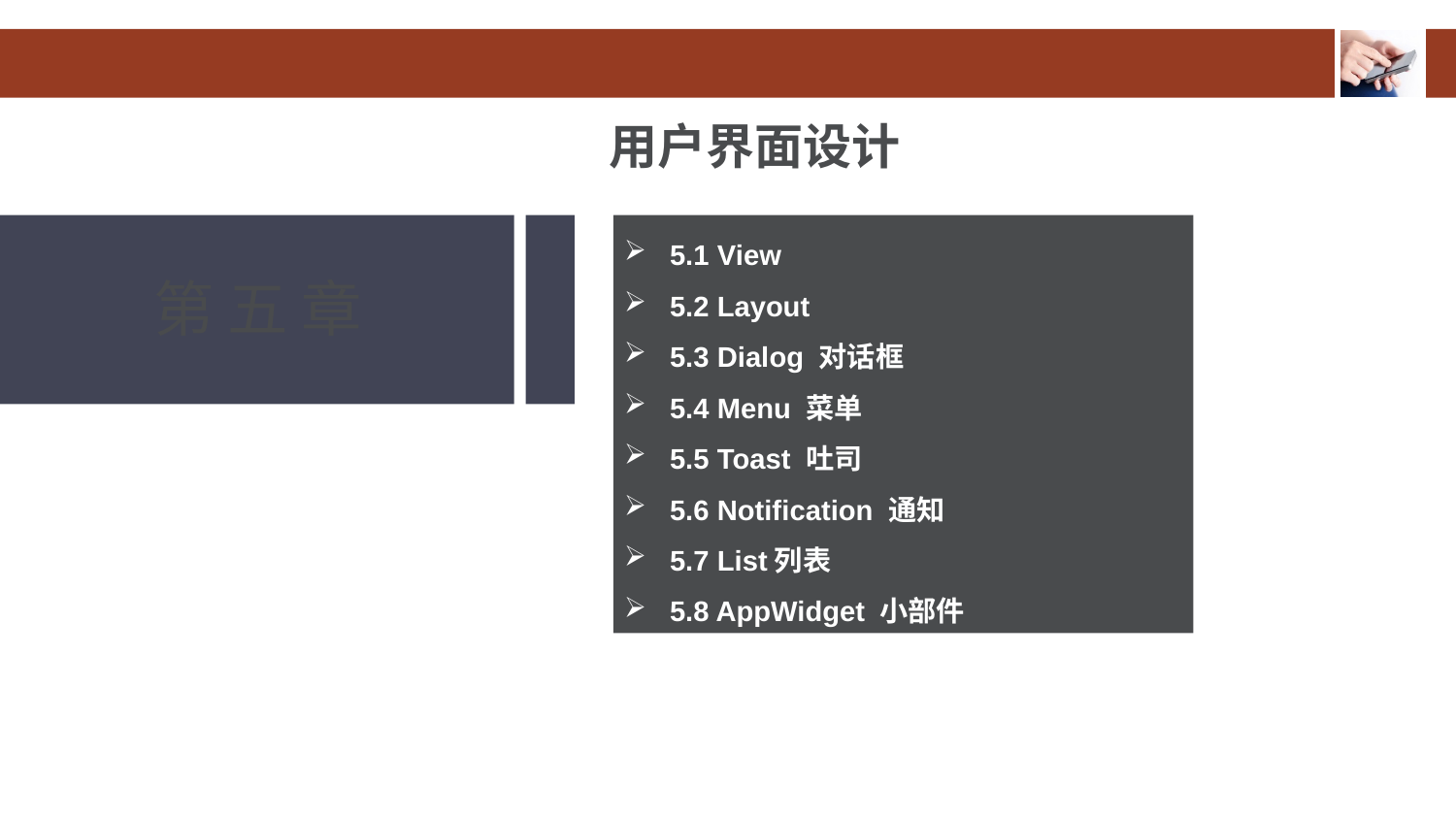

用户界面设计

5.1 View
5.2 Layout
5.3 Dialog 对话框
5.4 Menu 菜单
5.5 Toast 吐司
5.6 Notification 通知
5.7 List列表
5.8 AppWidget 小部件
第 五 章